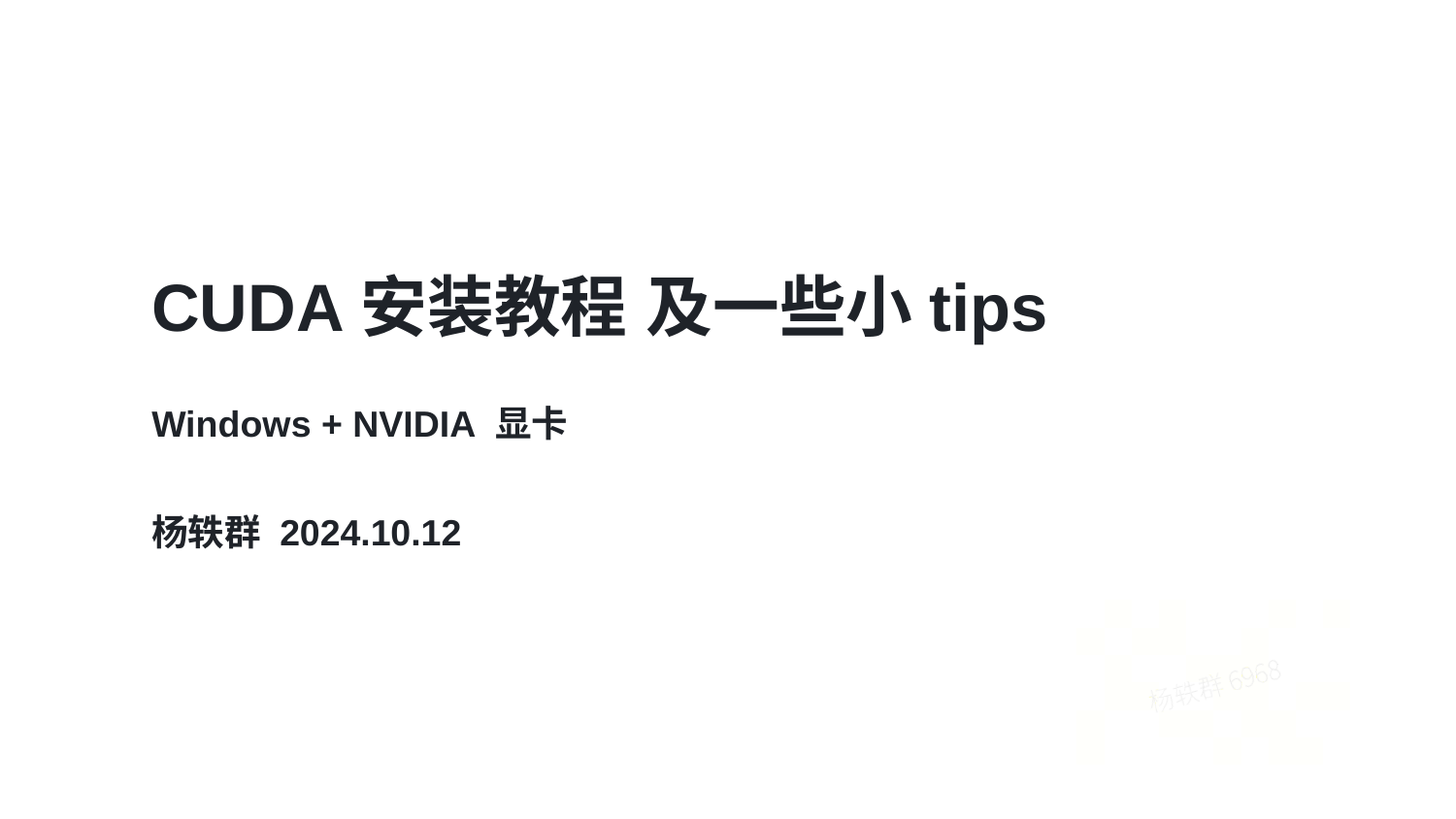

CUDA安装教程 及一些小tips
Windows + NVIDIA 显卡

杨轶群 2024.10.12